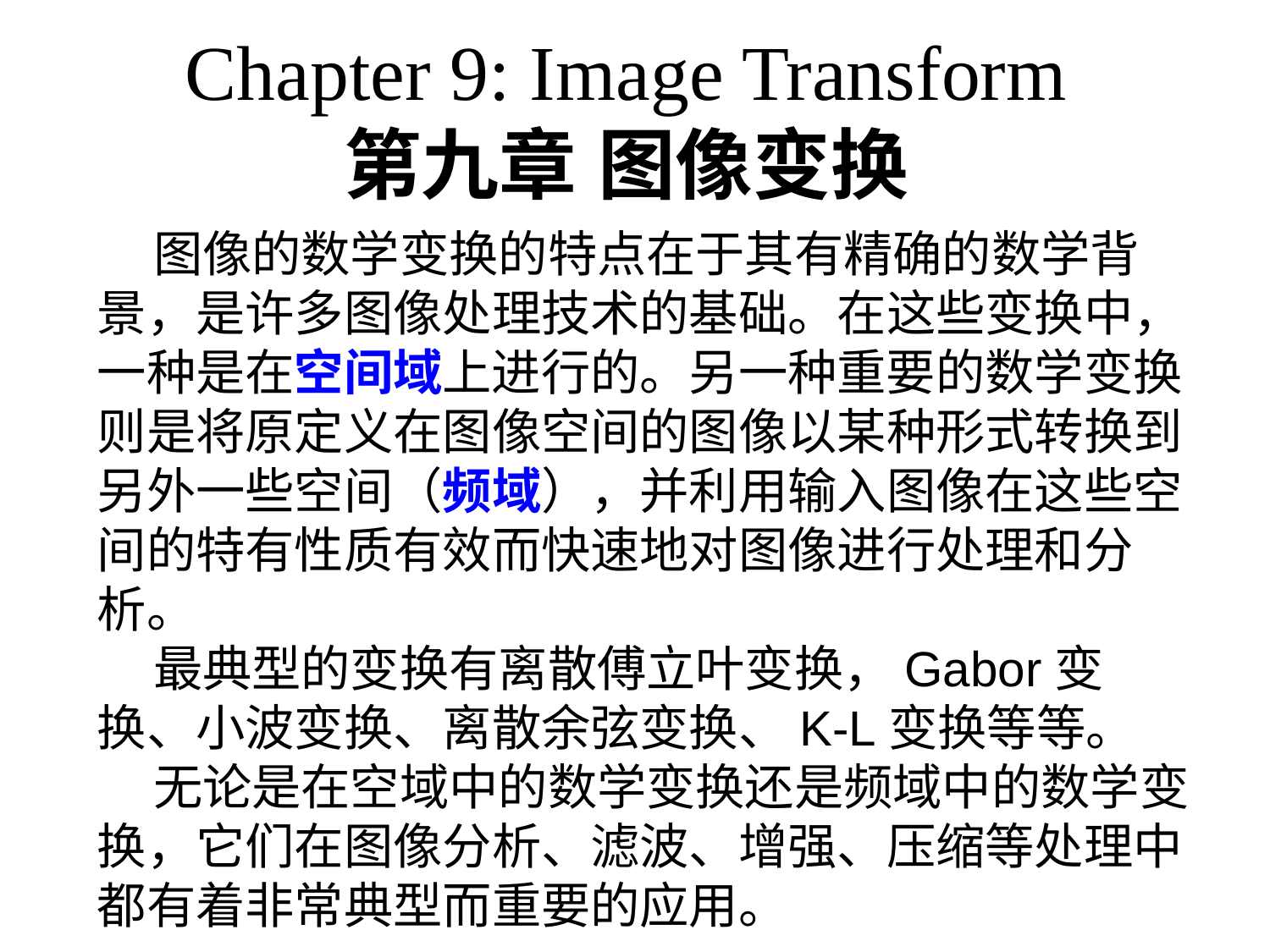

# Chapter 9: Image Transform 第九章	图像变换
    图像的数学变换的特点在于其有精确的数学背景，是许多图像处理技术的基础。在这些变换中，一种是在空间域上进行的。另一种重要的数学变换则是将原定义在图像空间的图像以某种形式转换到另外一些空间（频域），并利用输入图像在这些空间的特有性质有效而快速地对图像进行处理和分析。
    最典型的变换有离散傅立叶变换，Gabor变换、小波变换、离散余弦变换、K-L变换等等。
    无论是在空域中的数学变换还是频域中的数学变换，它们在图像分析、滤波、增强、压缩等处理中都有着非常典型而重要的应用。